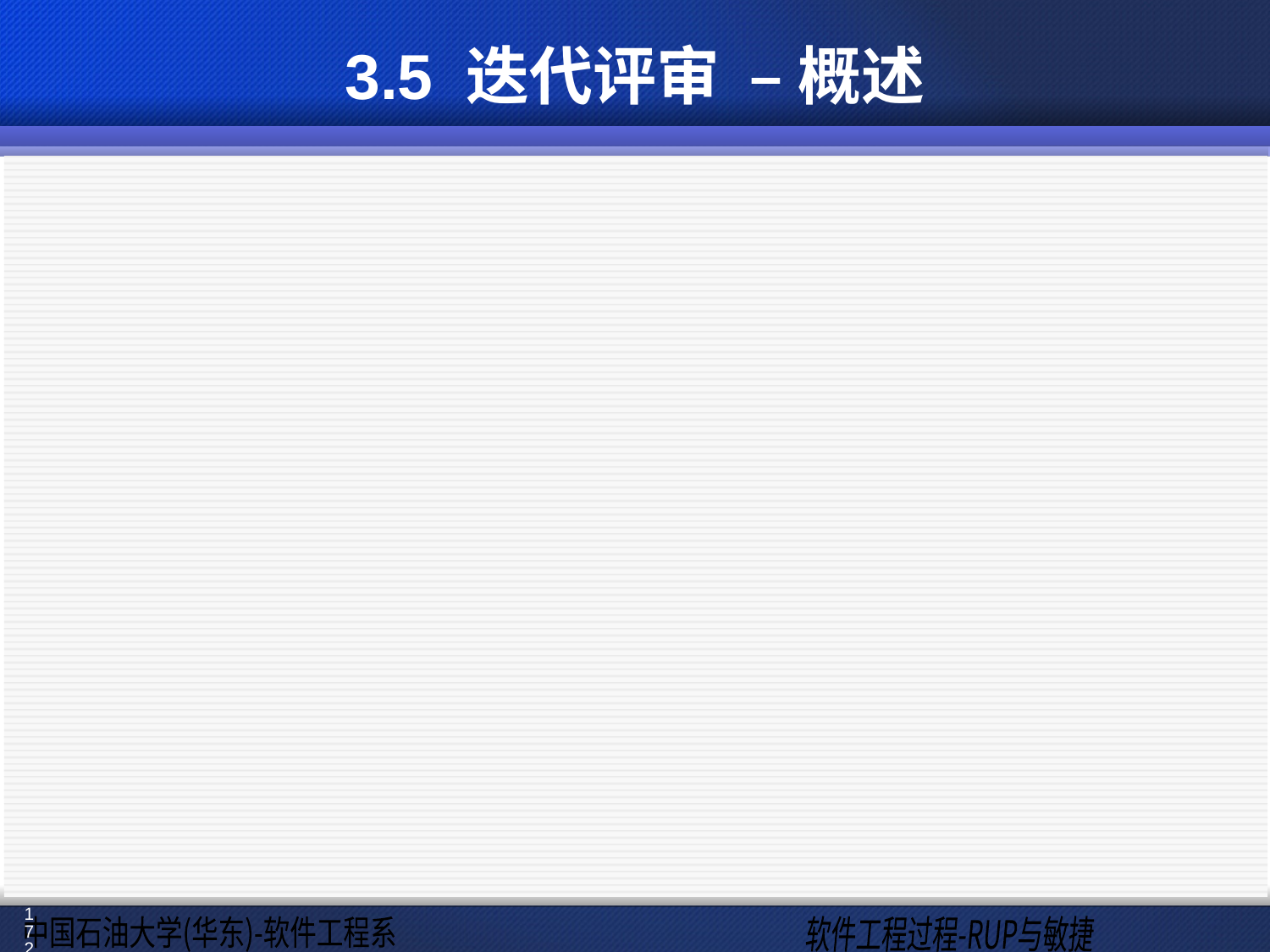

# 3.5 迭代评审  – 概述
迭代评审，在迭代结束后进行，展示迭代的成果
与其它 Scrum 会议一样, Scrum Master 主持迭代评审会议, Scrum 团队负责演示.
参加会议的其他人包括: 产品所有者Product Owner (必须参加) 、客户、 管理人员, 以及其它感兴趣的人, 例如其他Scrum团队 (注意保密协议的要求).
评审会议的时间是固定的: 最长4个小时.
评审会议应当是非正式的、创造性的，不用幻灯片等正式的东西.
172